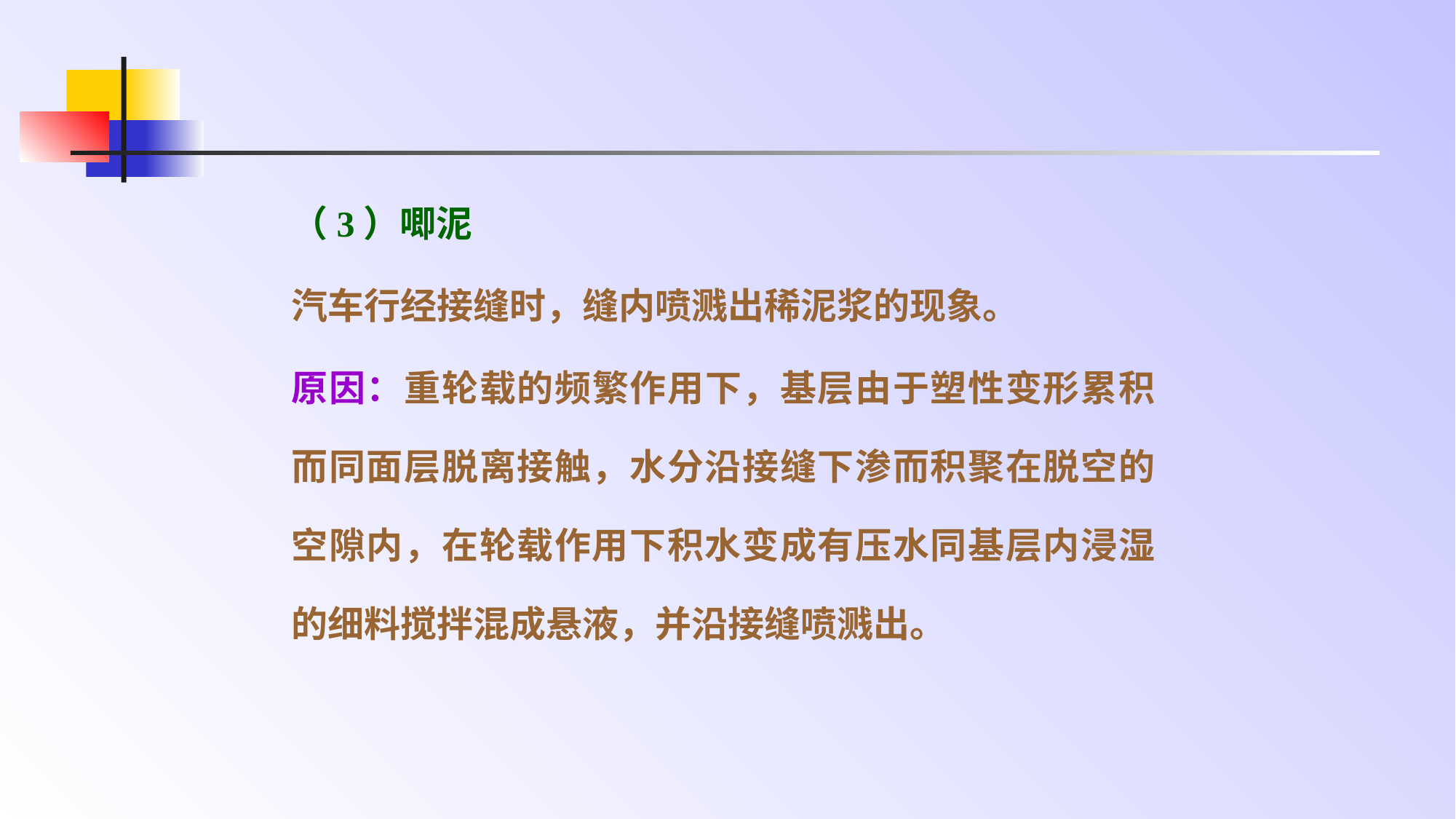

（3）唧泥
汽车行经接缝时，缝内喷溅出稀泥浆的现象。
原因：重轮载的频繁作用下，基层由于塑性变形累积而同面层脱离接触，水分沿接缝下渗而积聚在脱空的空隙内，在轮载作用下积水变成有压水同基层内浸湿的细料搅拌混成悬液，并沿接缝喷溅出。